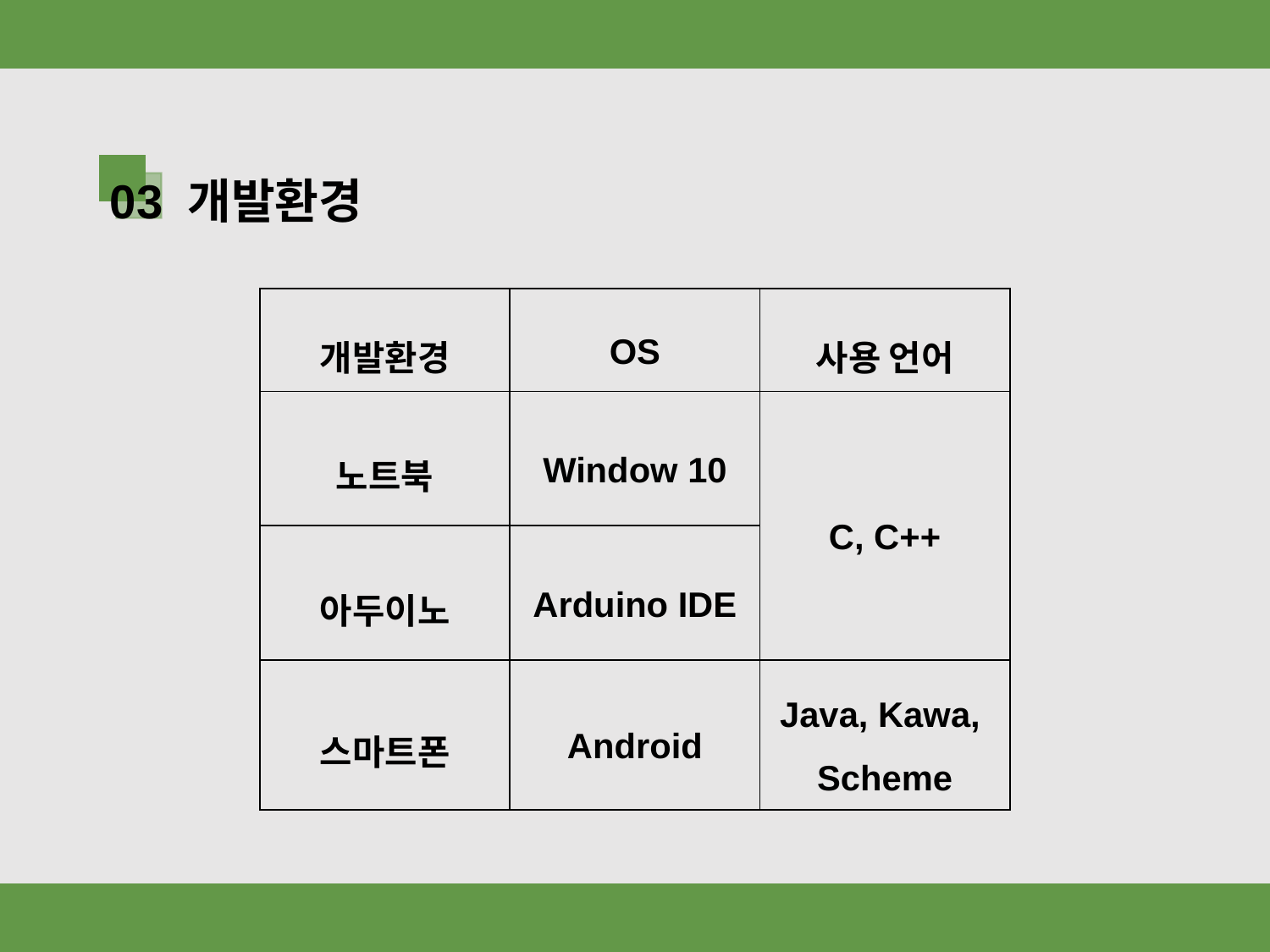

03 개발환경
| 개발환경 | OS | 사용 언어 |
| --- | --- | --- |
| 노트북 | Window 10 | C, C++ |
| 아두이노 | Arduino IDE |  |
| 스마트폰 | Android | Java, Kawa, Scheme |